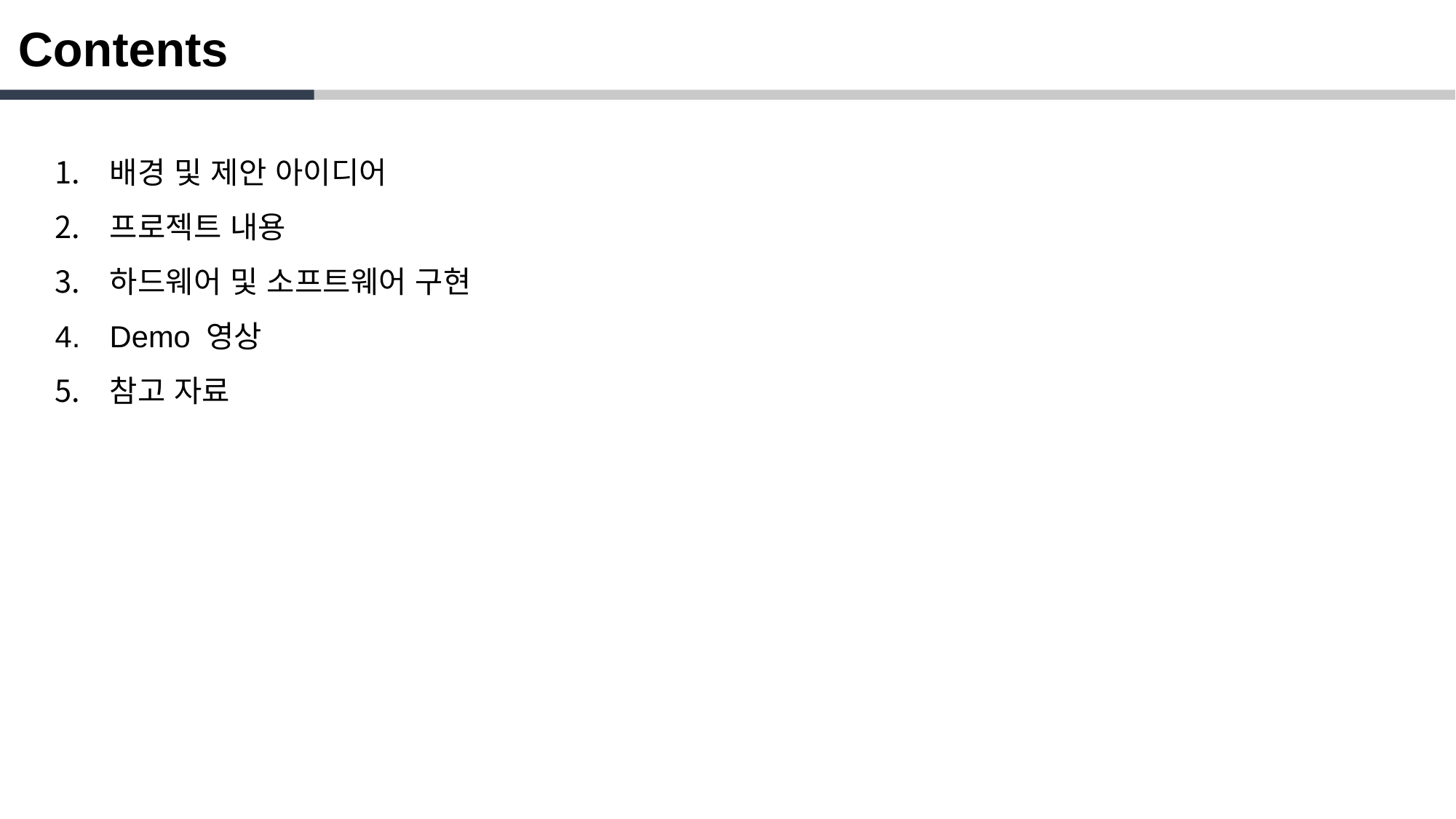

Contents

배경 및 제안 아이디어
프로젝트 내용
하드웨어 및 소프트웨어 구현
Demo 영상
참고 자료